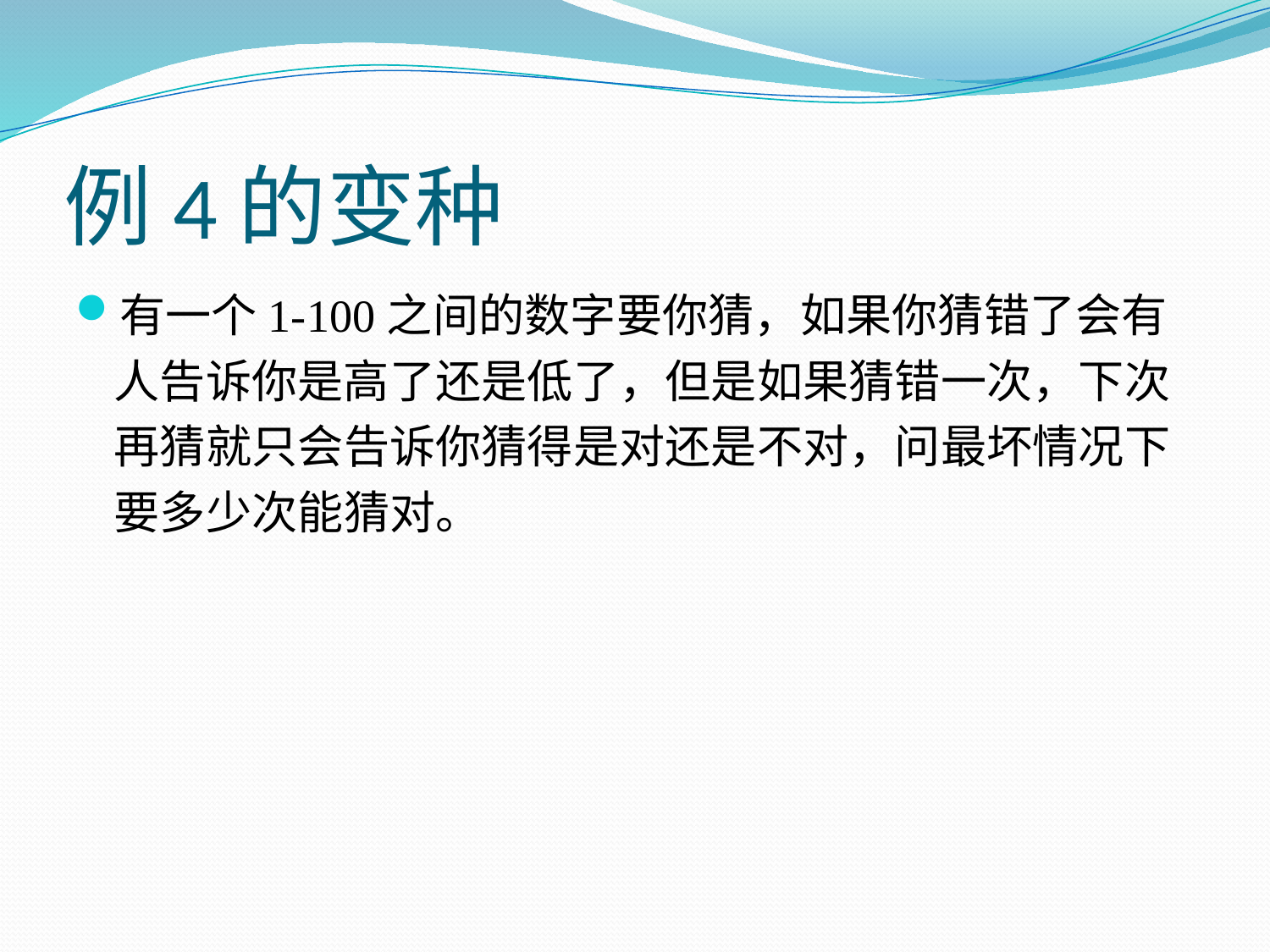

# 例4的变种
有一个1-100之间的数字要你猜，如果你猜错了会有人告诉你是高了还是低了，但是如果猜错一次，下次再猜就只会告诉你猜得是对还是不对，问最坏情况下要多少次能猜对。